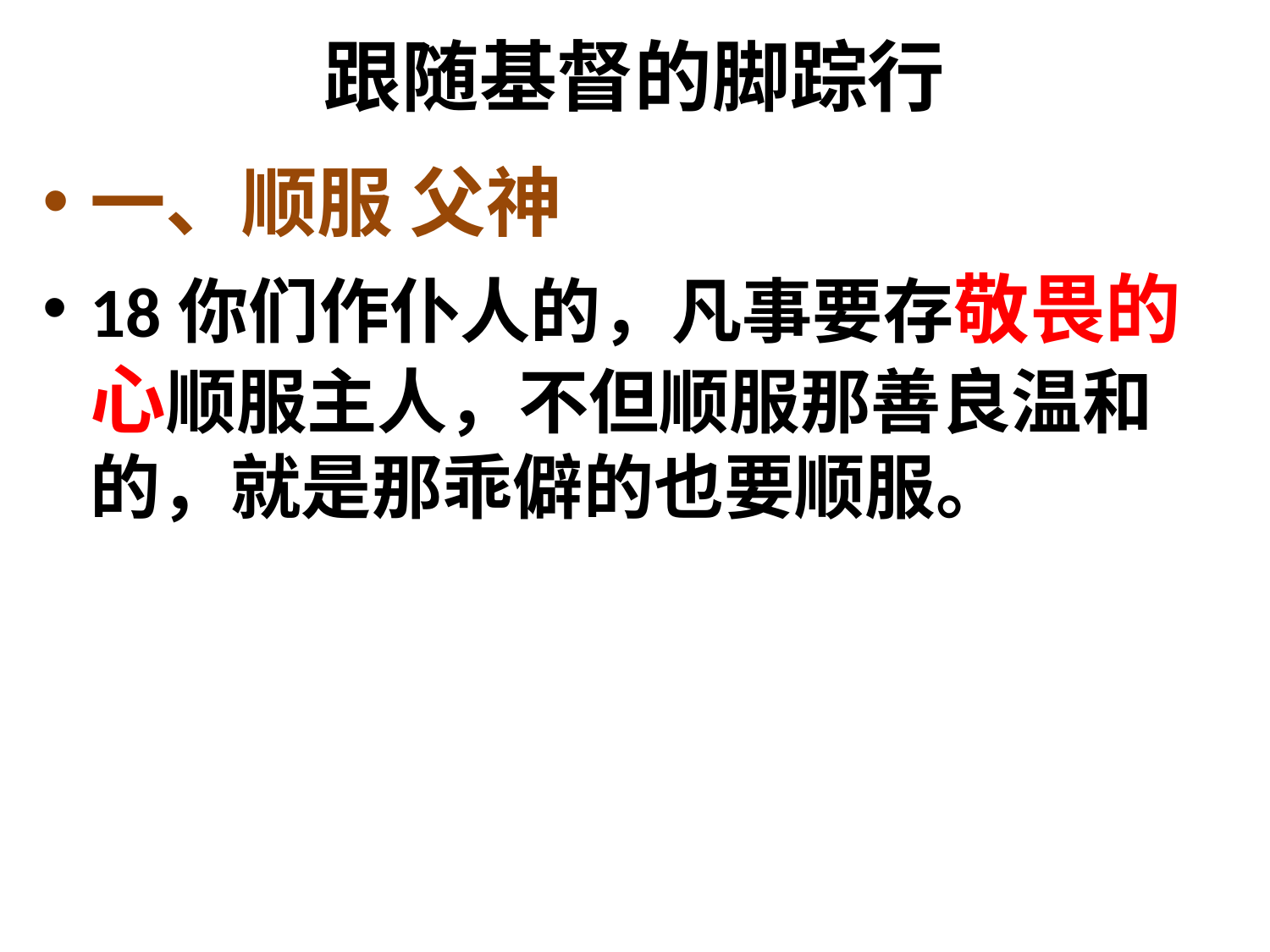

# 跟随基督的脚踪行
一、顺服 父神
18你们作仆人的，凡事要存敬畏的心顺服主人，不但顺服那善良温和的，就是那乖僻的也要顺服。